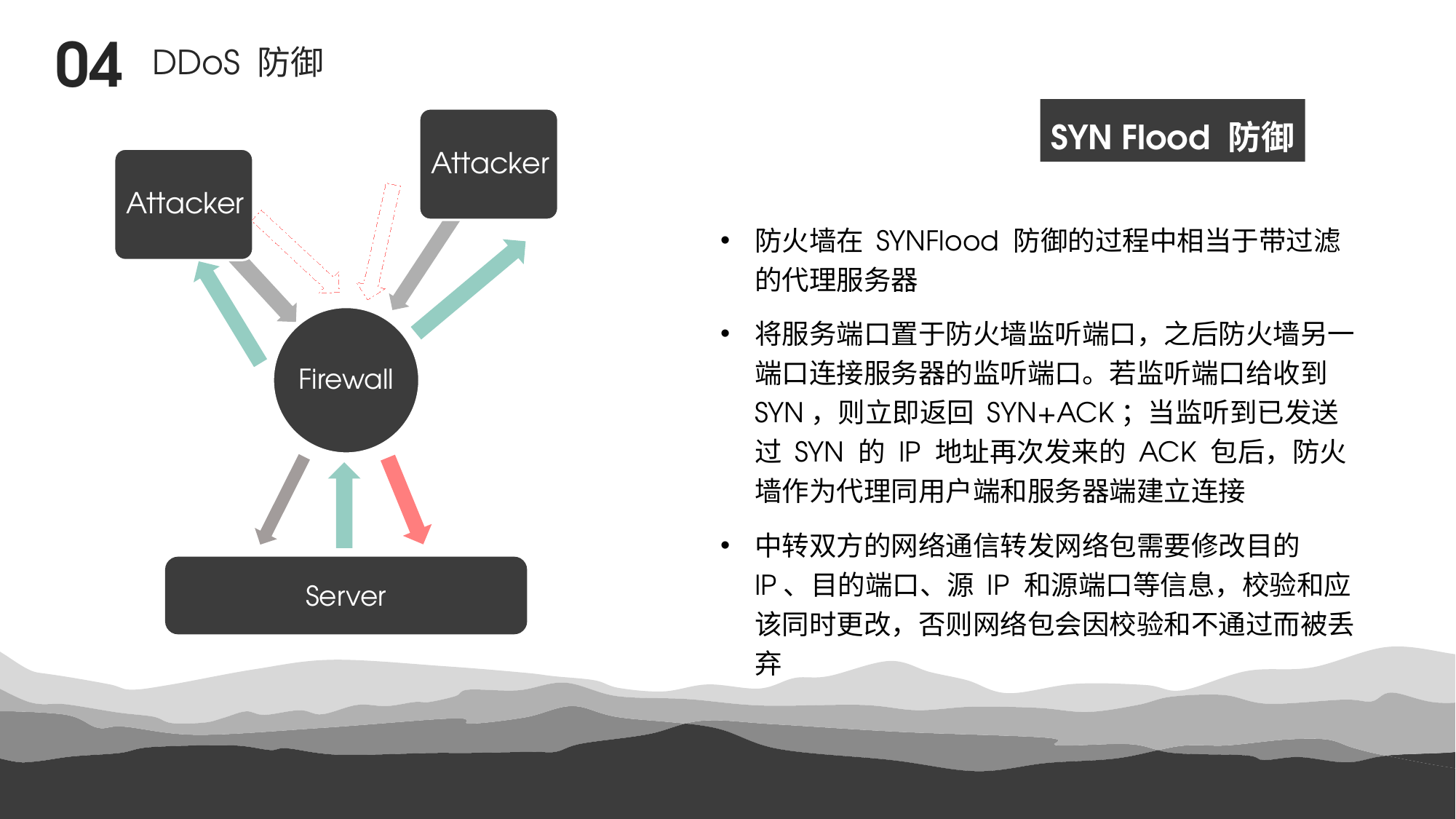

04
DDoS 防御
Firewall
Attacker
Attacker
SYN Flood 防御

防火墙在 SYNFlood 防御的过程中相当于带过滤的代理服务器
将服务端口置于防火墙监听端口，之后防火墙另一端口连接服务器的监听端口。若监听端口给收到 SYN，则立即返回 SYN+ACK；当监听到已发送过 SYN 的 IP 地址再次发来的 ACK 包后，防火墙作为代理同用户端和服务器端建立连接
中转双方的网络通信转发网络包需要修改目的 IP、目的端口、源 IP 和源端口等信息，校验和应该同时更改，否则网络包会因校验和不通过而被丢弃

点击此处添加题
标题数字等都可以通过点击和重新输入进行更改，顶部“开始”面板中可以对字体、字号、颜色、行距等进行修改。

Server